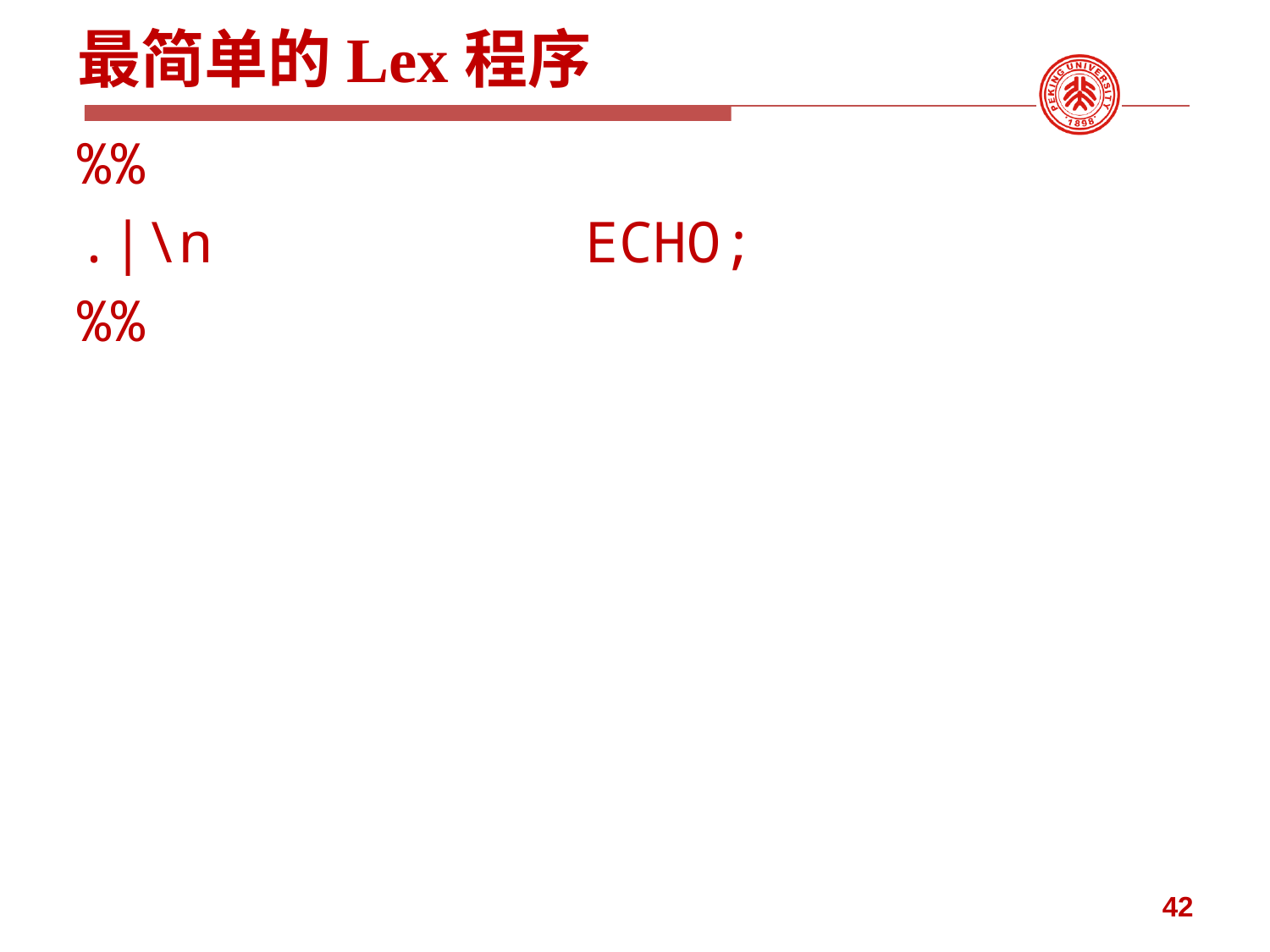

# 最简单的Lex程序
%%
.|\n			ECHO;
%%
42